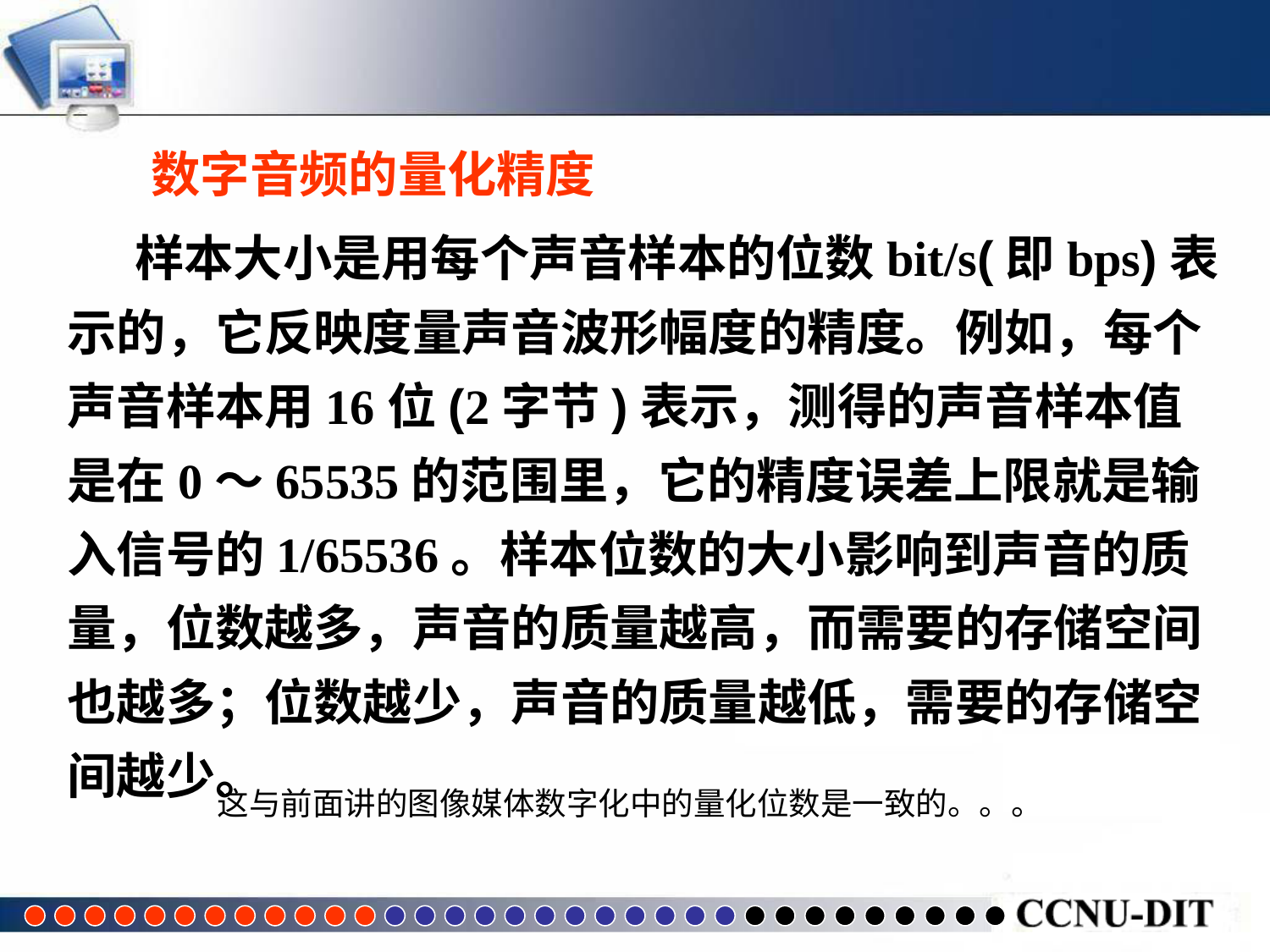

数字音频的量化精度
样本大小是用每个声音样本的位数bit/s(即bps)表示的，它反映度量声音波形幅度的精度。例如，每个声音样本用16位(2字节)表示，测得的声音样本值是在0～65535的范围里，它的精度误差上限就是输入信号的1/65536。样本位数的大小影响到声音的质量，位数越多，声音的质量越高，而需要的存储空间也越多；位数越少，声音的质量越低，需要的存储空间越少。
这与前面讲的图像媒体数字化中的量化位数是一致的。。。